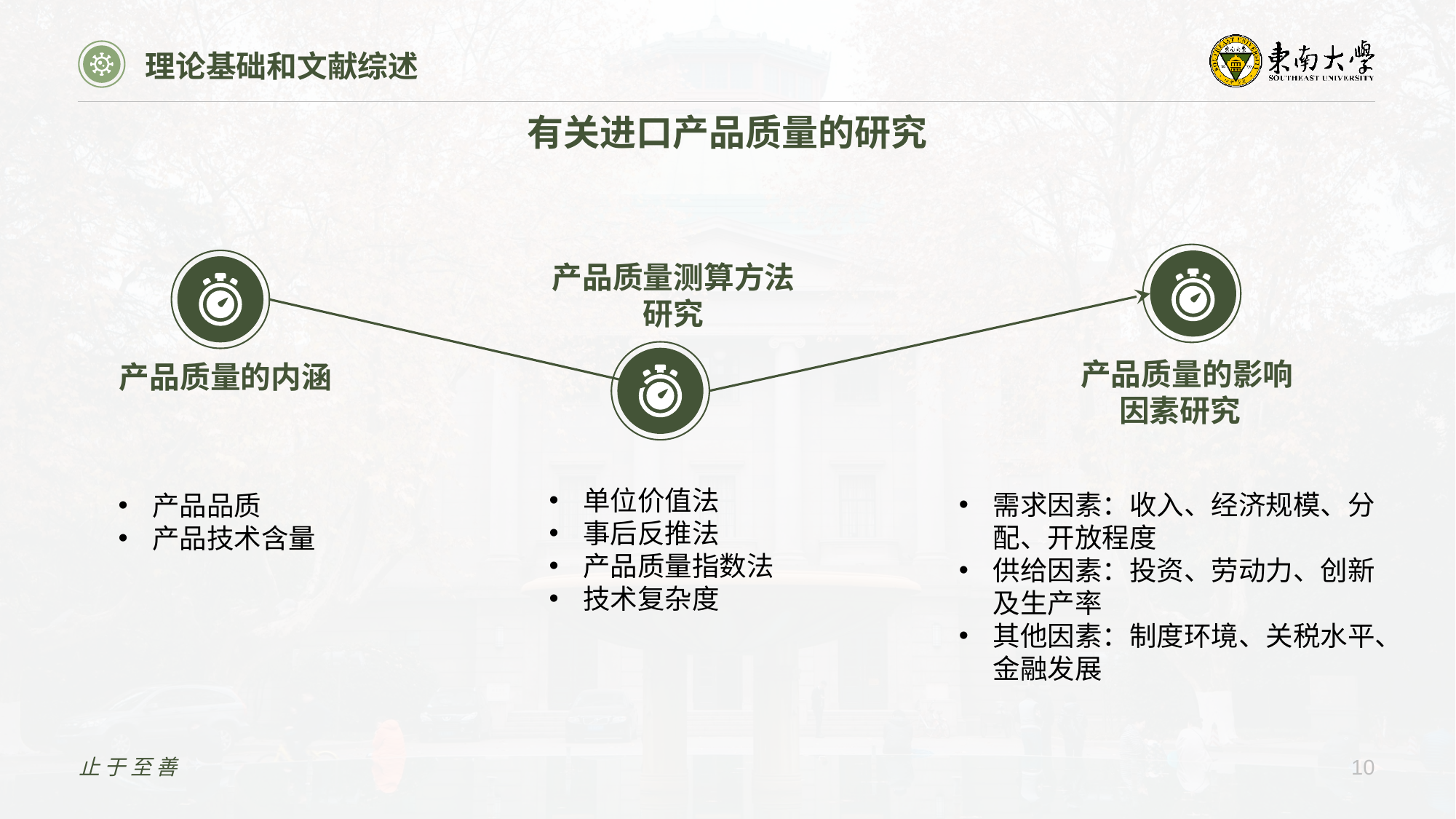

理论基础和文献综述
有关进口产品质量的研究

产品质量测算方法研究

 产品质量的影响因素研究
产品质量的内涵
单位价值法
事后反推法
产品质量指数法
技术复杂度
需求因素：收入、经济规模、分配、开放程度
供给因素：投资、劳动力、创新及生产率
其他因素：制度环境、关税水平、金融发展
产品品质
产品技术含量
止于至善
10